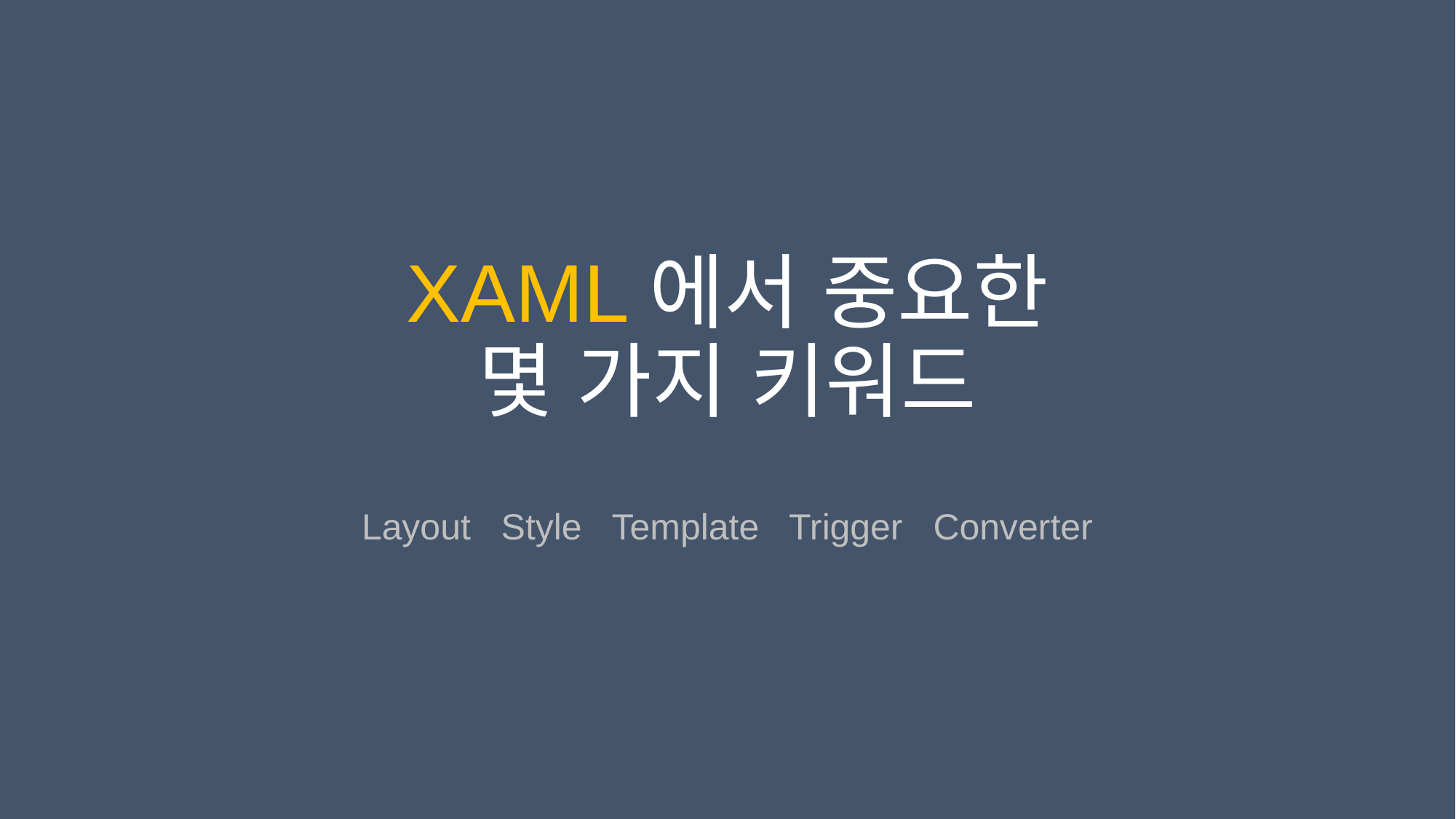

# XAML에서 중요한 몇 가지 키워드
Layout   Style   Template   Trigger   Converter